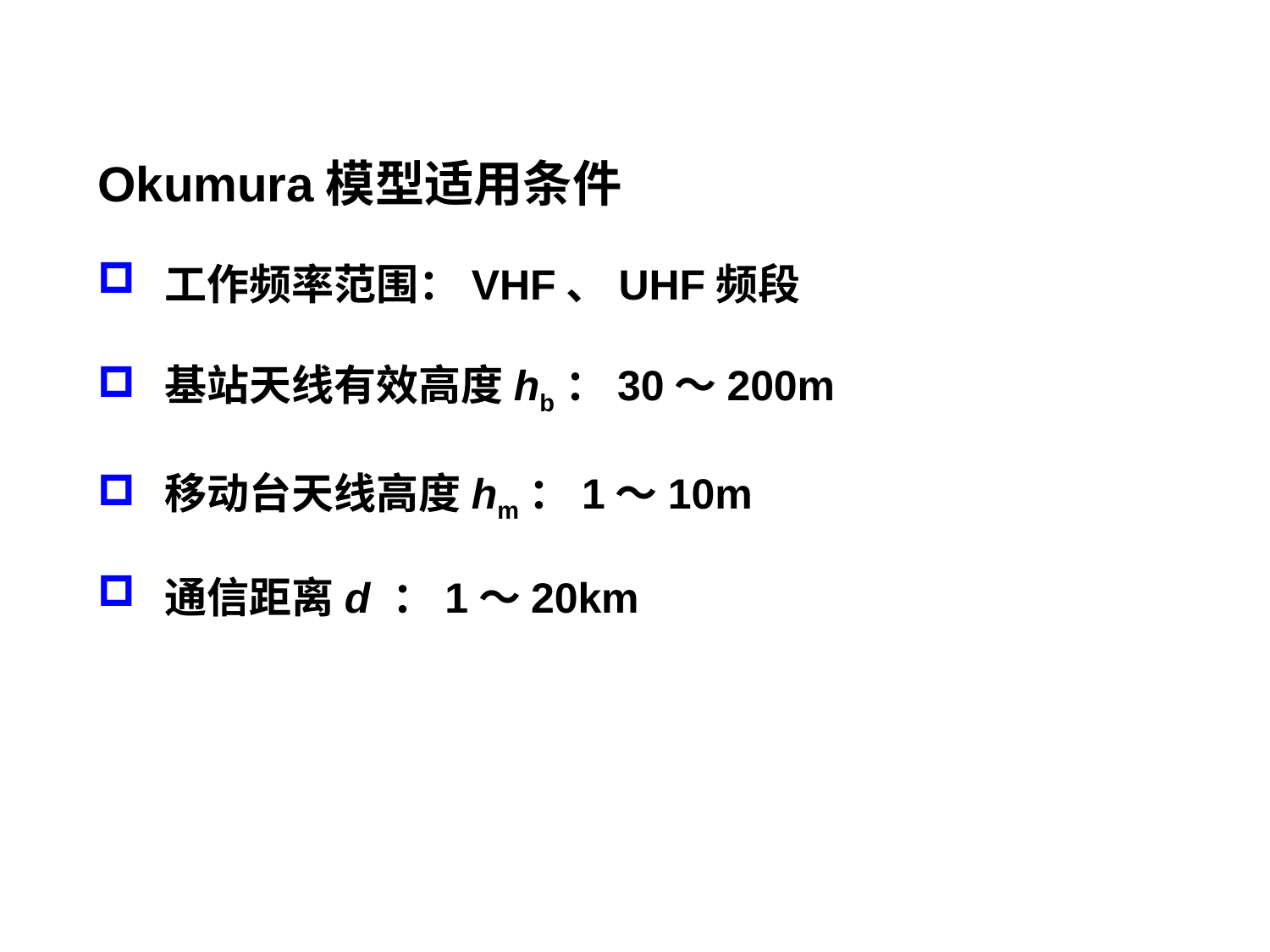

# 四、Okumura模型
Okumura模型适用条件
 工作频率范围：VHF、UHF频段
 基站天线有效高度hb：30～200m
 移动台天线高度hm：1～10m
 通信距离d ：1～20km